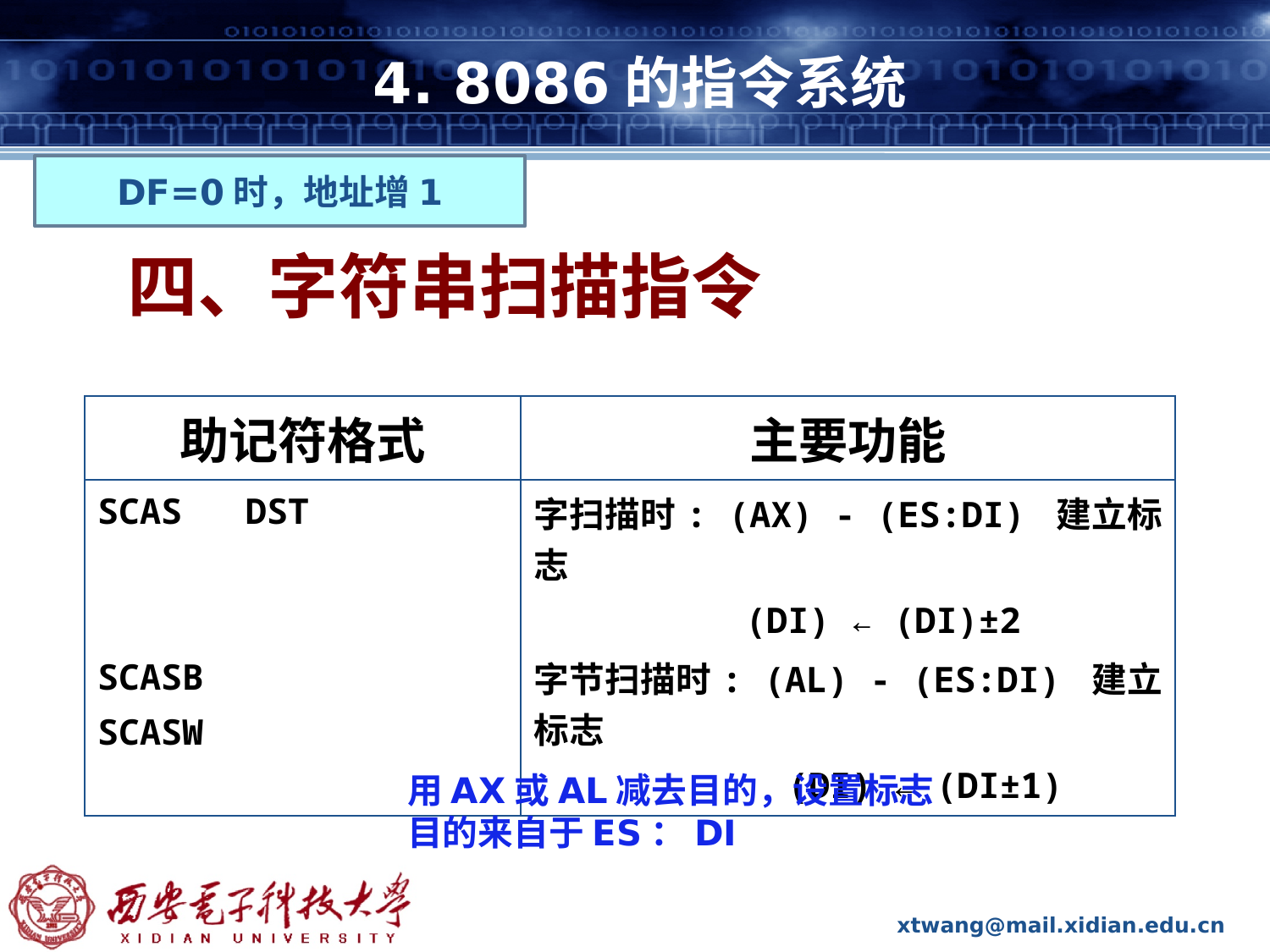

# 4. 8086的指令系统
DF=0时，地址增1
四、字符串扫描指令
| 助记符格式 | 主要功能 |
| --- | --- |
| SCAS DST SCASB SCASW | 字扫描时: (AX) - (ES:DI) 建立标志 (DI) ← (DI)±2 字节扫描时: (AL) - (ES:DI) 建立标志 (DI) ← (DI±1) |
用AX或AL减去目的，设置标志
目的来自于ES：DI